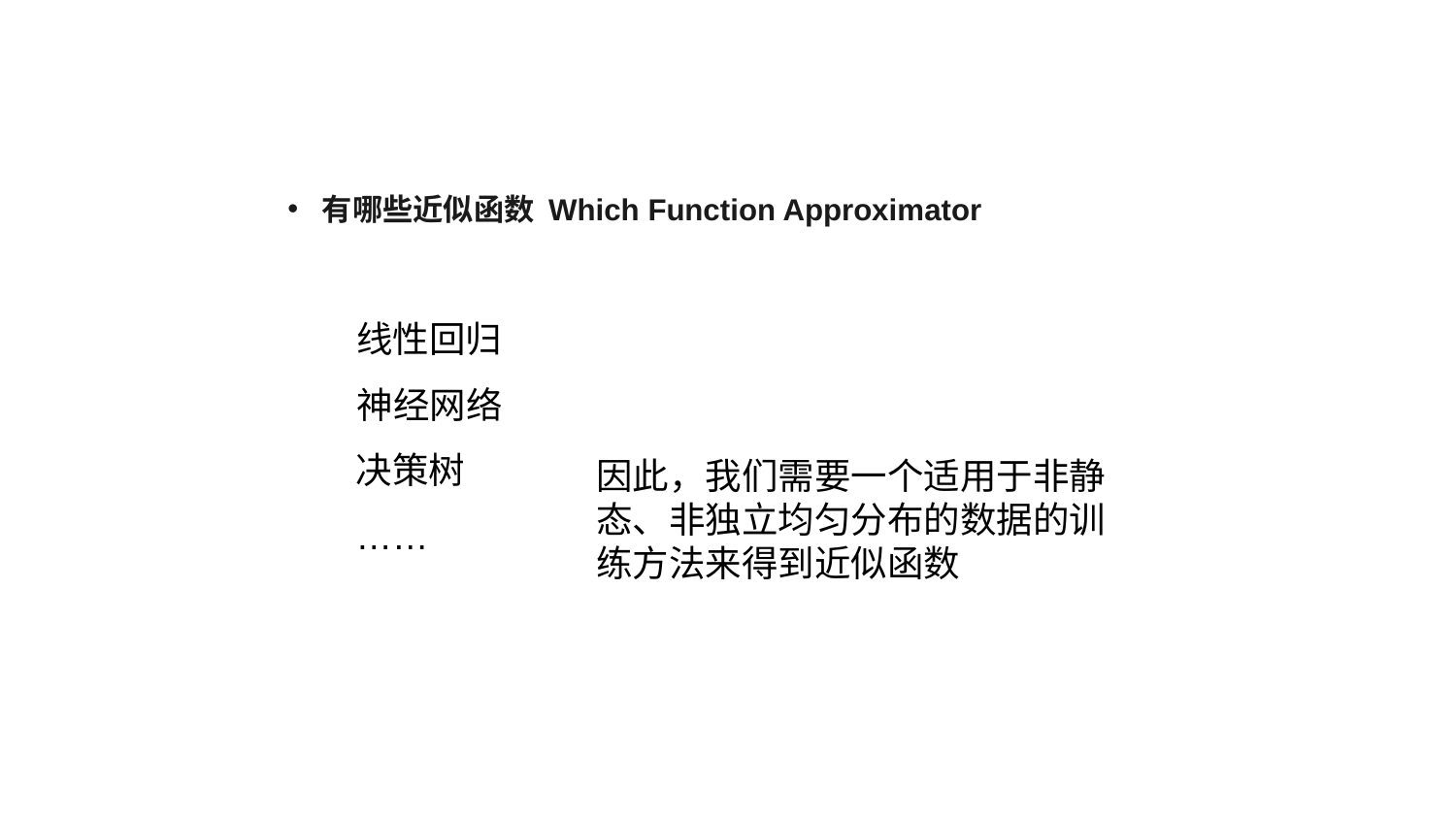

Introduction

有哪些近似函数 Which Function Approximator
线性回归

神经网络
决策树
因此，我们需要一个适用于非静态、非独立均匀分布的数据的训练方法来得到近似函数
……